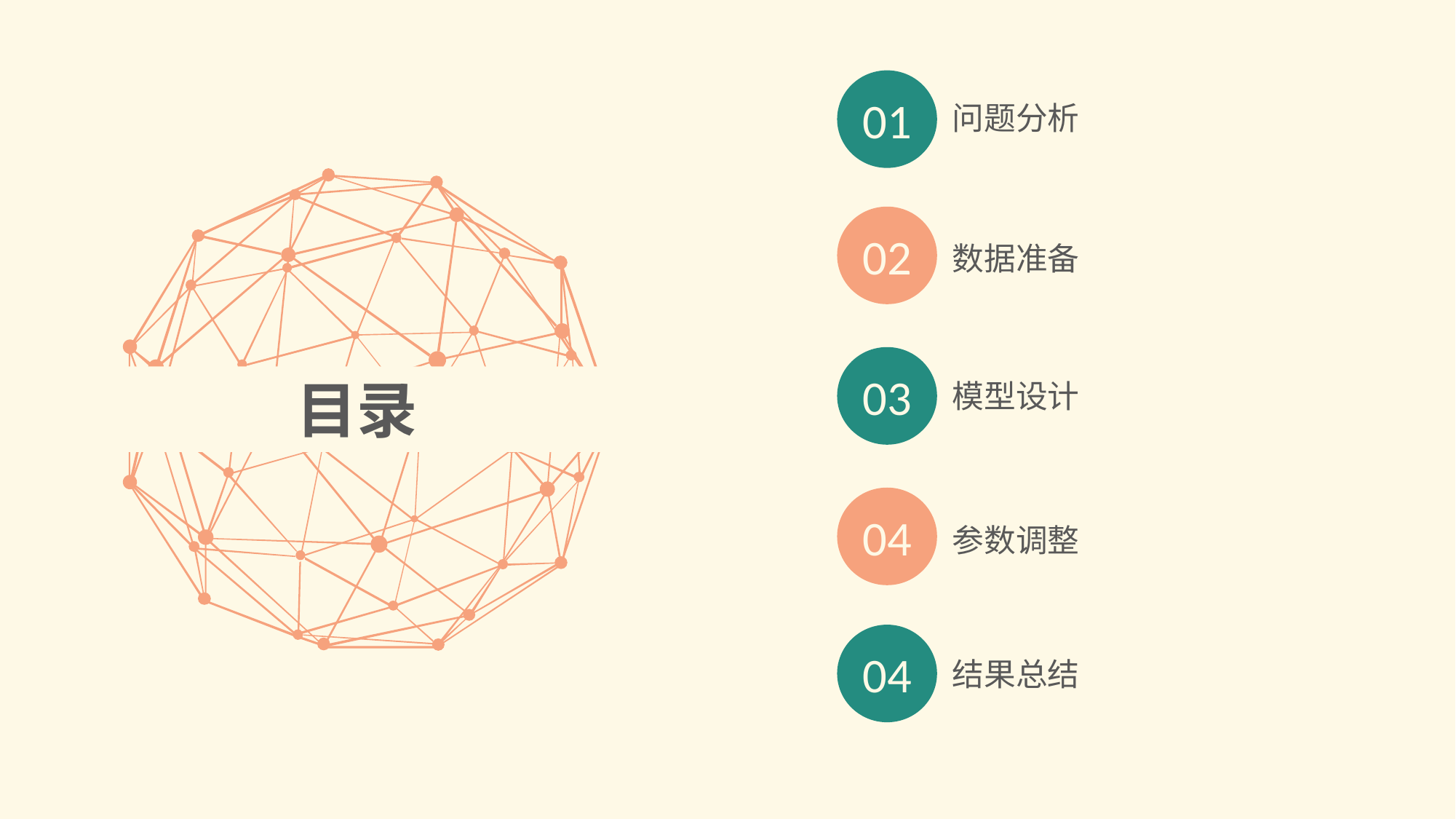

01
问题分析

02
数据准备
03
模型设计

目录
04
参数调整
04
结果总结